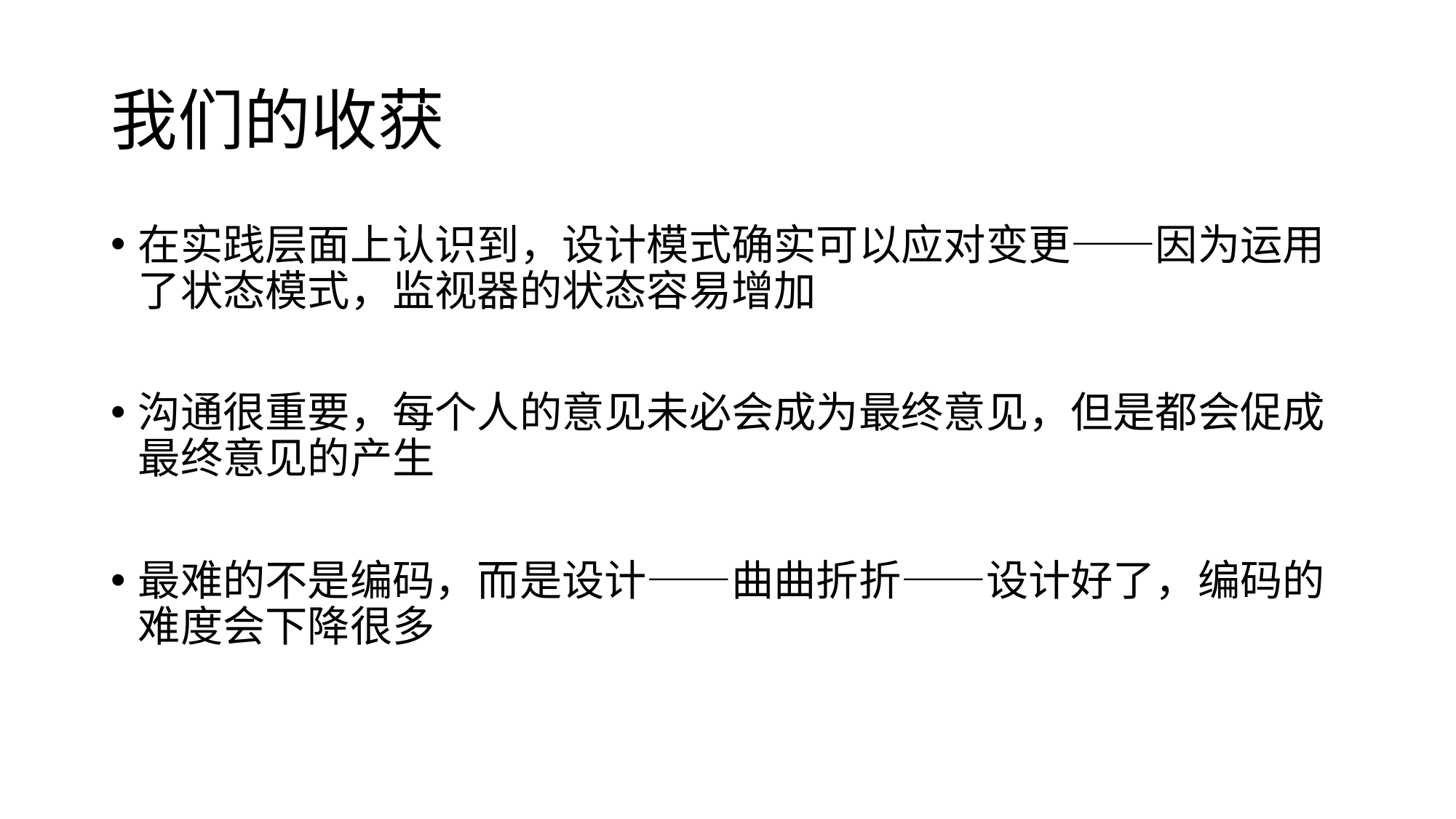

# 我们的收获
在实践层面上认识到，设计模式确实可以应对变更——因为运用了状态模式，监视器的状态容易增加

沟通很重要，每个人的意见未必会成为最终意见，但是都会促成最终意见的产生

最难的不是编码，而是设计——曲曲折折——设计好了，编码的难度会下降很多